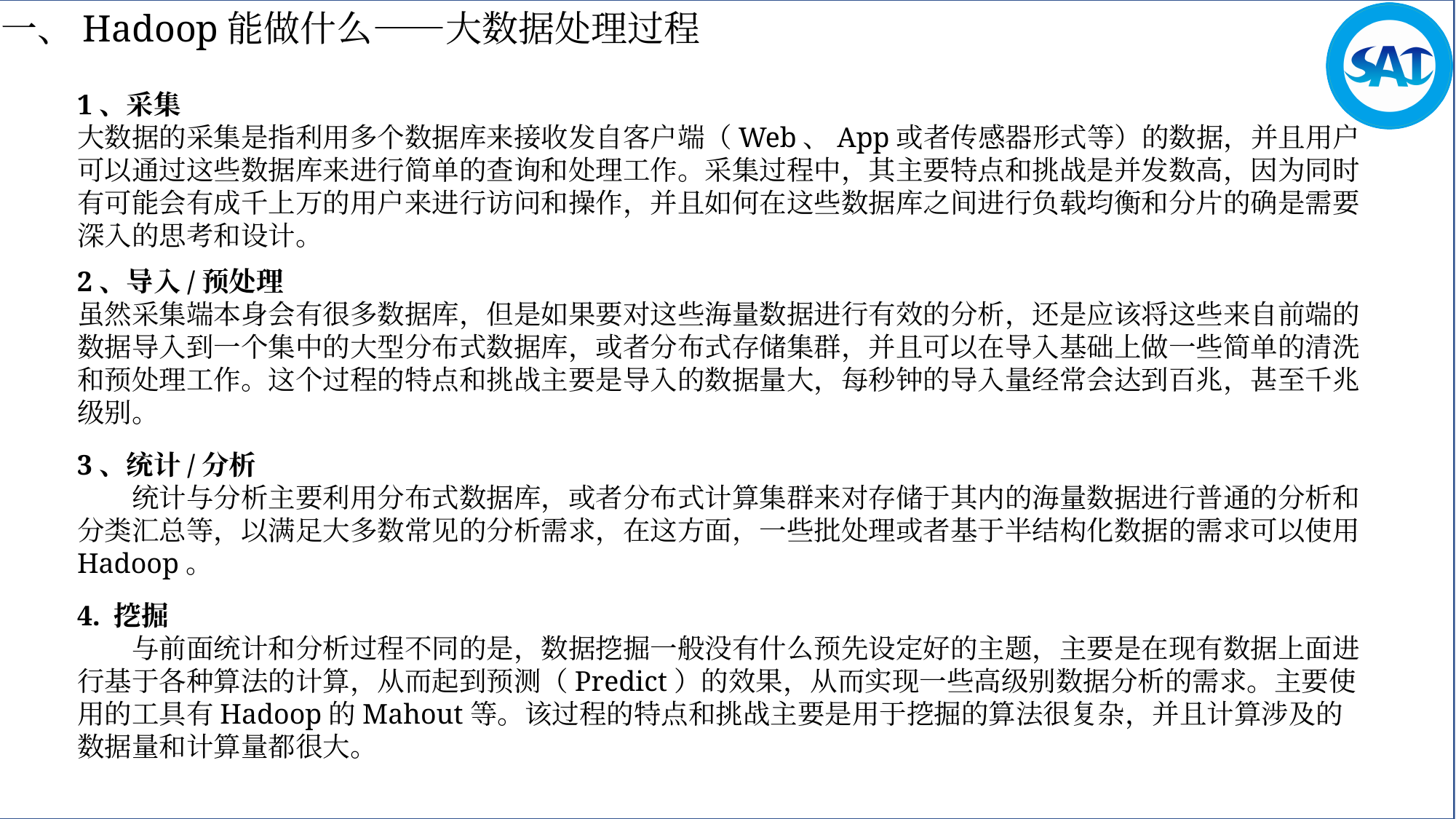

一、Hadoop能做什么——大数据处理过程
1、采集
大数据的采集是指利用多个数据库来接收发自客户端（Web、App或者传感器形式等）的数据，并且用户可以通过这些数据库来进行简单的查询和处理工作。采集过程中，其主要特点和挑战是并发数高，因为同时有可能会有成千上万的用户来进行访问和操作，并且如何在这些数据库之间进行负载均衡和分片的确是需要深入的思考和设计。
2、导入/预处理
虽然采集端本身会有很多数据库，但是如果要对这些海量数据进行有效的分析，还是应该将这些来自前端的数据导入到一个集中的大型分布式数据库，或者分布式存储集群，并且可以在导入基础上做一些简单的清洗和预处理工作。这个过程的特点和挑战主要是导入的数据量大，每秒钟的导入量经常会达到百兆，甚至千兆级别。
3、统计/分析
　　统计与分析主要利用分布式数据库，或者分布式计算集群来对存储于其内的海量数据进行普通的分析和分类汇总等，以满足大多数常见的分析需求，在这方面，一些批处理或者基于半结构化数据的需求可以使用Hadoop。
4. 挖掘
　　与前面统计和分析过程不同的是，数据挖掘一般没有什么预先设定好的主题，主要是在现有数据上面进行基于各种算法的计算，从而起到预测（Predict）的效果，从而实现一些高级别数据分析的需求。主要使用的工具有Hadoop的Mahout等。该过程的特点和挑战主要是用于挖掘的算法很复杂，并且计算涉及的数据量和计算量都很大。